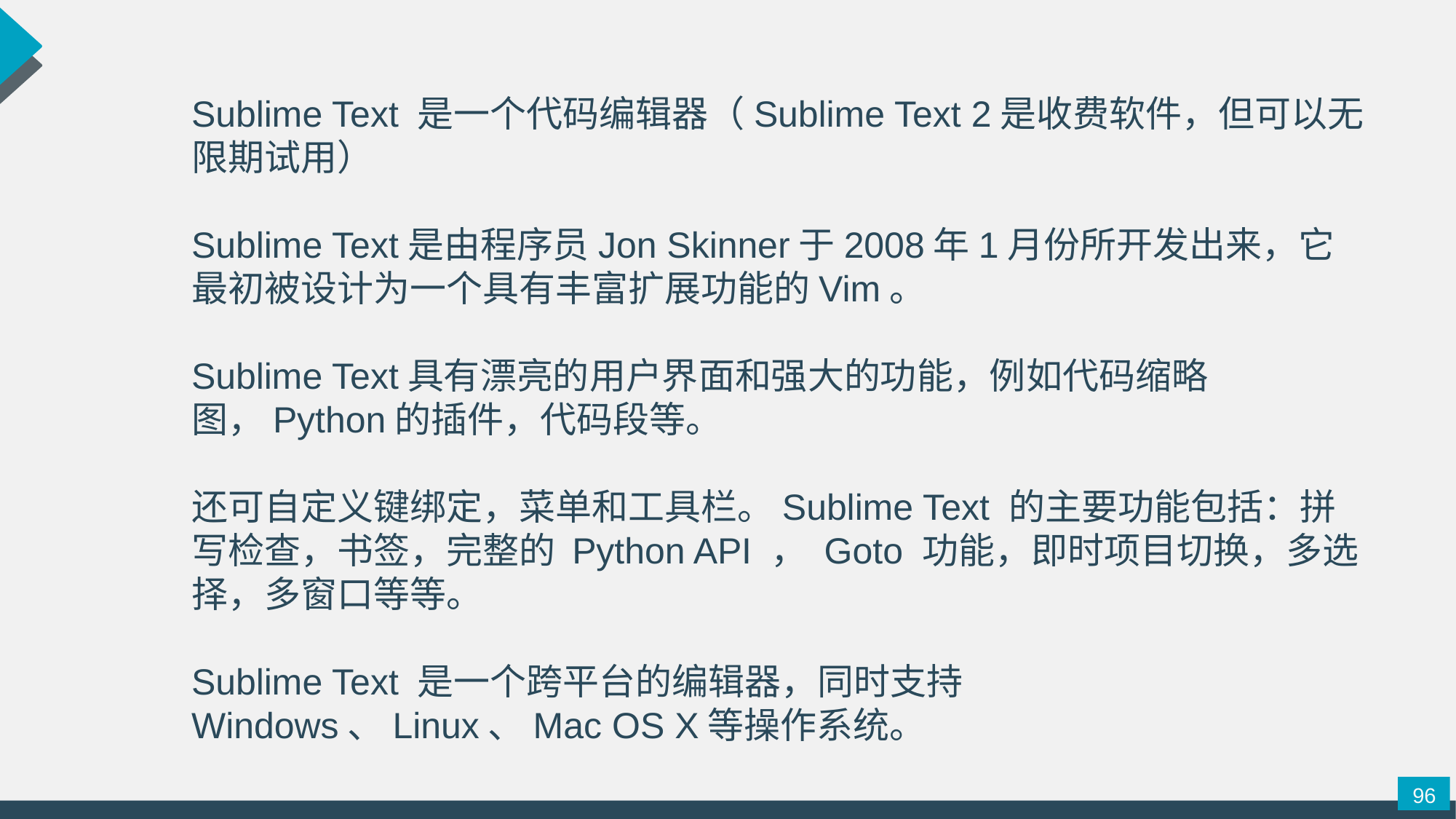

Sublime Text 是一个代码编辑器（Sublime Text 2是收费软件，但可以无限期试用）

Sublime Text是由程序员Jon Skinner于2008年1月份所开发出来，它最初被设计为一个具有丰富扩展功能的Vim。

Sublime Text具有漂亮的用户界面和强大的功能，例如代码缩略图，Python的插件，代码段等。

还可自定义键绑定，菜单和工具栏。Sublime Text 的主要功能包括：拼写检查，书签，完整的 Python API ， Goto 功能，即时项目切换，多选择，多窗口等等。

Sublime Text 是一个跨平台的编辑器，同时支持Windows、Linux、Mac OS X等操作系统。